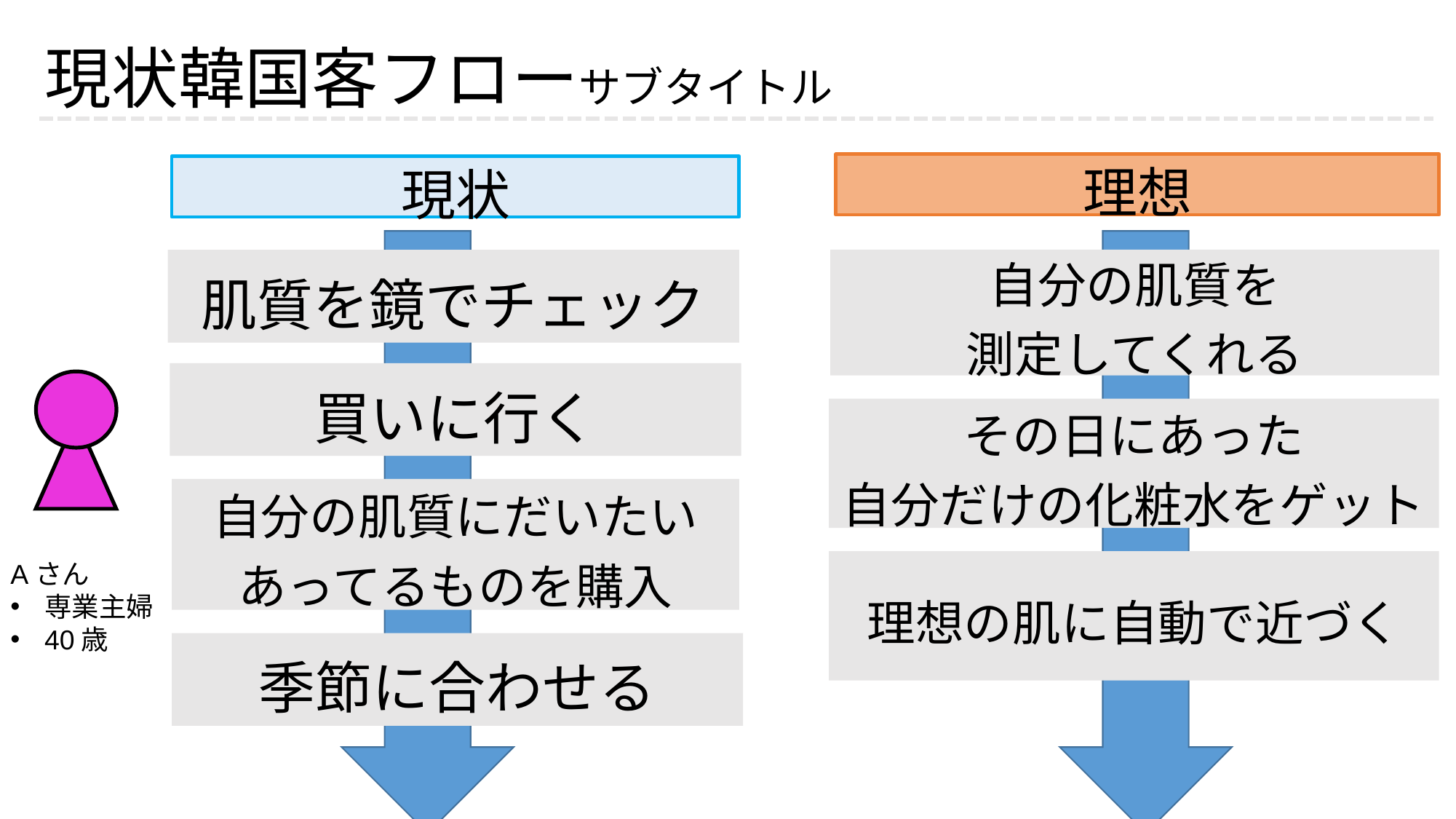

# 現状韓国客フローサブタイトル
理想
現状

自分の肌質を
測定してくれる
肌質を鏡でチェック
買いに行く

その日にあった
自分だけの化粧水をゲット

自分の肌質にだいたいあってるものを購入
理想の肌に自動で近づく
Aさん
専業主婦
40歳
季節に合わせる